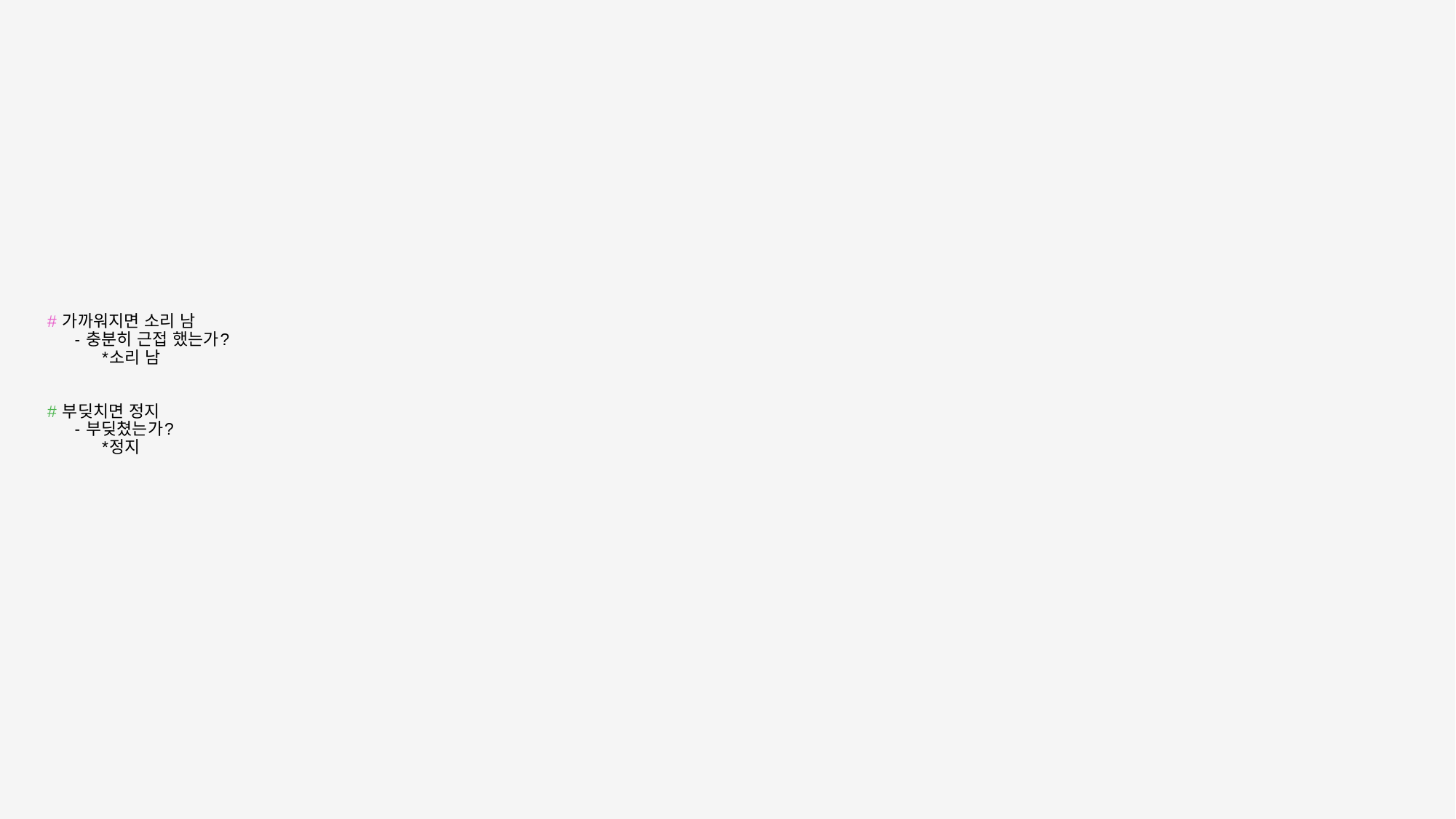

# # 가까워지면 소리 남 - 충분히 근접 했는가? *소리 남 # 부딪치면 정지 - 부딪쳤는가? *정지